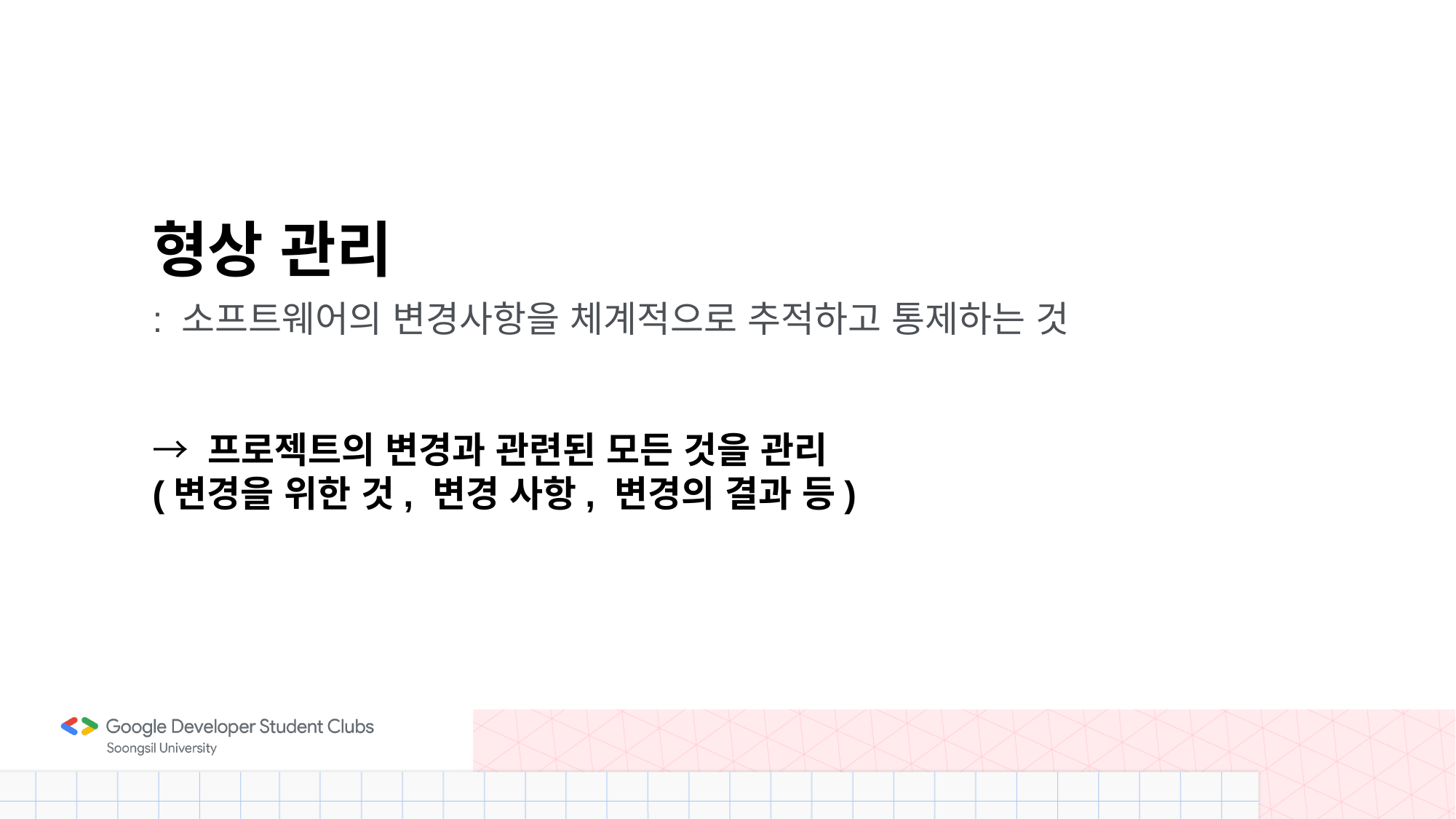

형상 관리
: 소프트웨어의 변경사항을 체계적으로 추적하고 통제하는 것

→ 프로젝트의 변경과 관련된 모든 것을 관리
(변경을 위한 것, 변경 사항, 변경의 결과 등)